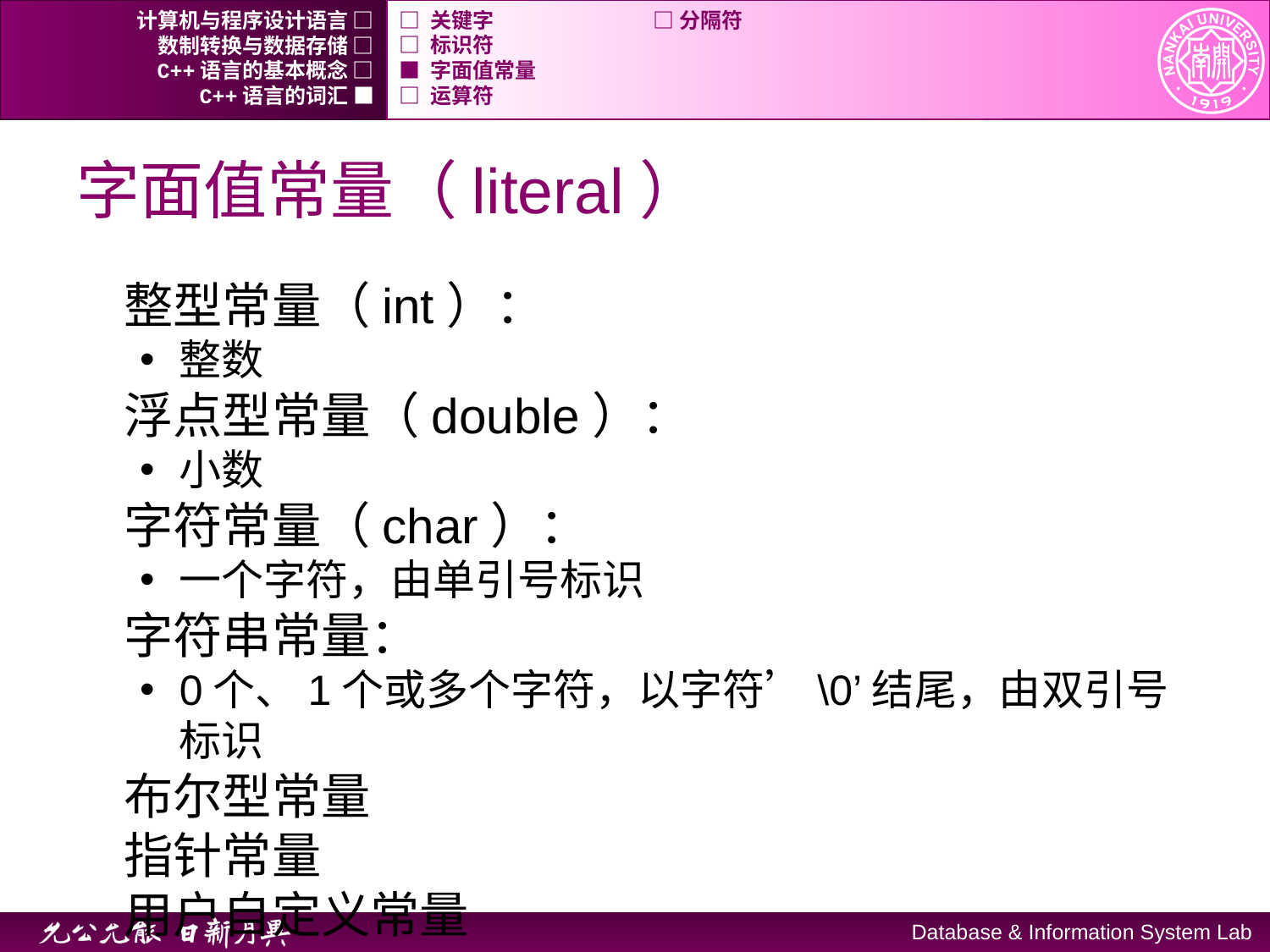

计算机与程序设计语言 □
□ 关键字		□ 分隔符
数制转换与数据存储 □
□ 标识符
C++语言的基本概念 □
■ 字面值常量
C++语言的词汇 ■
□ 运算符
# 字面值常量（literal）
整型常量（int）：
整数
浮点型常量（double）：
小数
字符常量（char）：
一个字符，由单引号标识
字符串常量：
0个、1个或多个字符，以字符’\0’结尾，由双引号标识
布尔型常量
指针常量
用户自定义常量